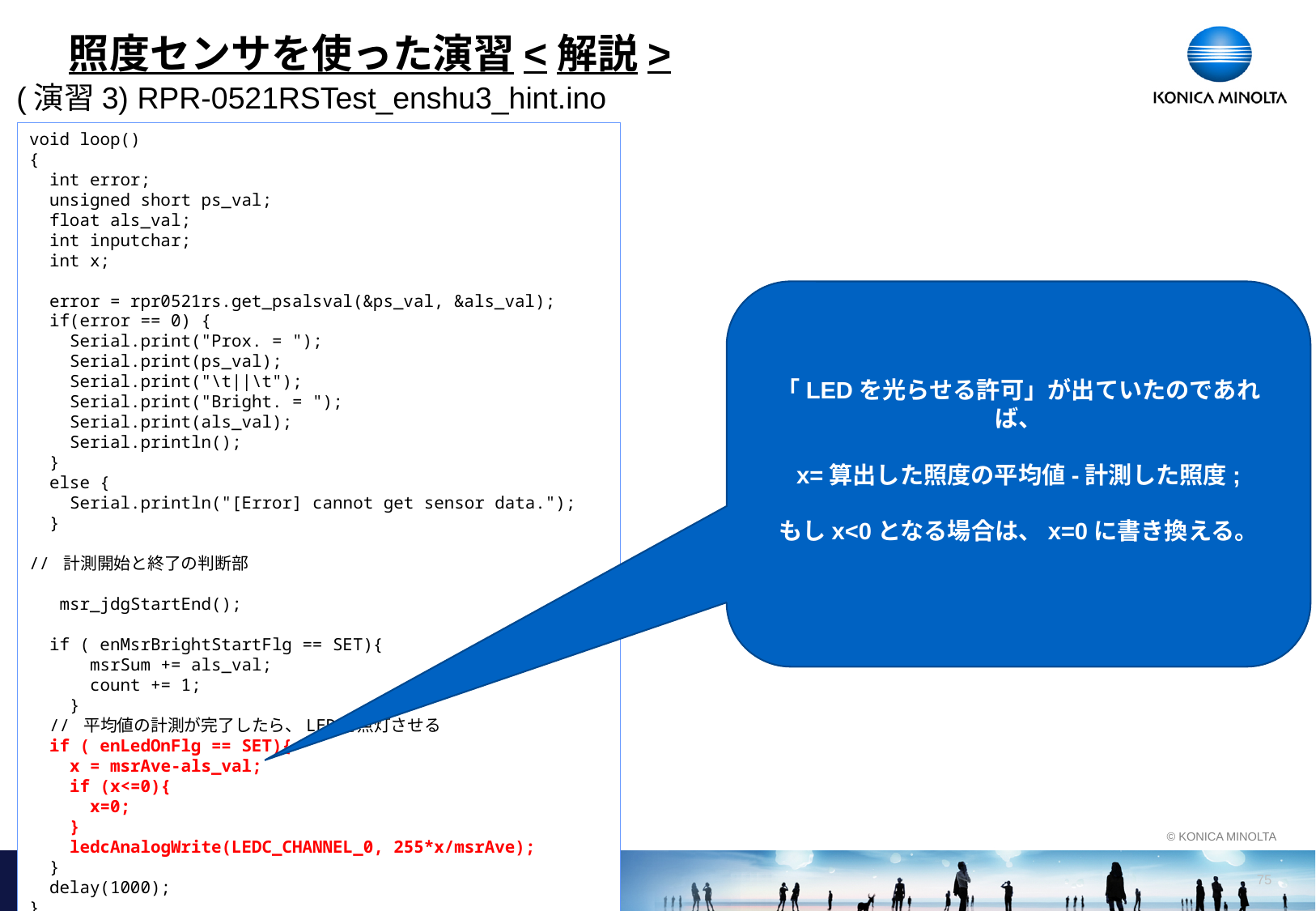

# 照度センサを使った演習<解説>
(演習3) RPR-0521RSTest_enshu3_hint.ino

void loop()
{
  int error;
  unsigned short ps_val;
  float als_val;
  int inputchar;
  int x;

  error = rpr0521rs.get_psalsval(&ps_val, &als_val);
  if(error == 0) {
    Serial.print("Prox. = ");
    Serial.print(ps_val);
    Serial.print("\t||\t");
    Serial.print("Bright. = ");
    Serial.print(als_val);
    Serial.println();
  }
  else {
    Serial.println("[Error] cannot get sensor data.");
  }

// 計測開始と終了の判断部

   msr_jdgStartEnd();

  if ( enMsrBrightStartFlg == SET){
      msrSum += als_val;
      count += 1;
    }
  // 平均値の計測が完了したら、LEDを点灯させる
  if ( enLedOnFlg == SET){
    x = msrAve-als_val;
    if (x<=0){
      x=0;
    }
    ledcAnalogWrite(LEDC_CHANNEL_0, 255*x/msrAve);
  }
  delay(1000);
}
「LEDを光らせる許可」が出ていたのであれば、

x=算出した照度の平均値-計測した照度;

もしx<0となる場合は、x=0に書き換える。

75